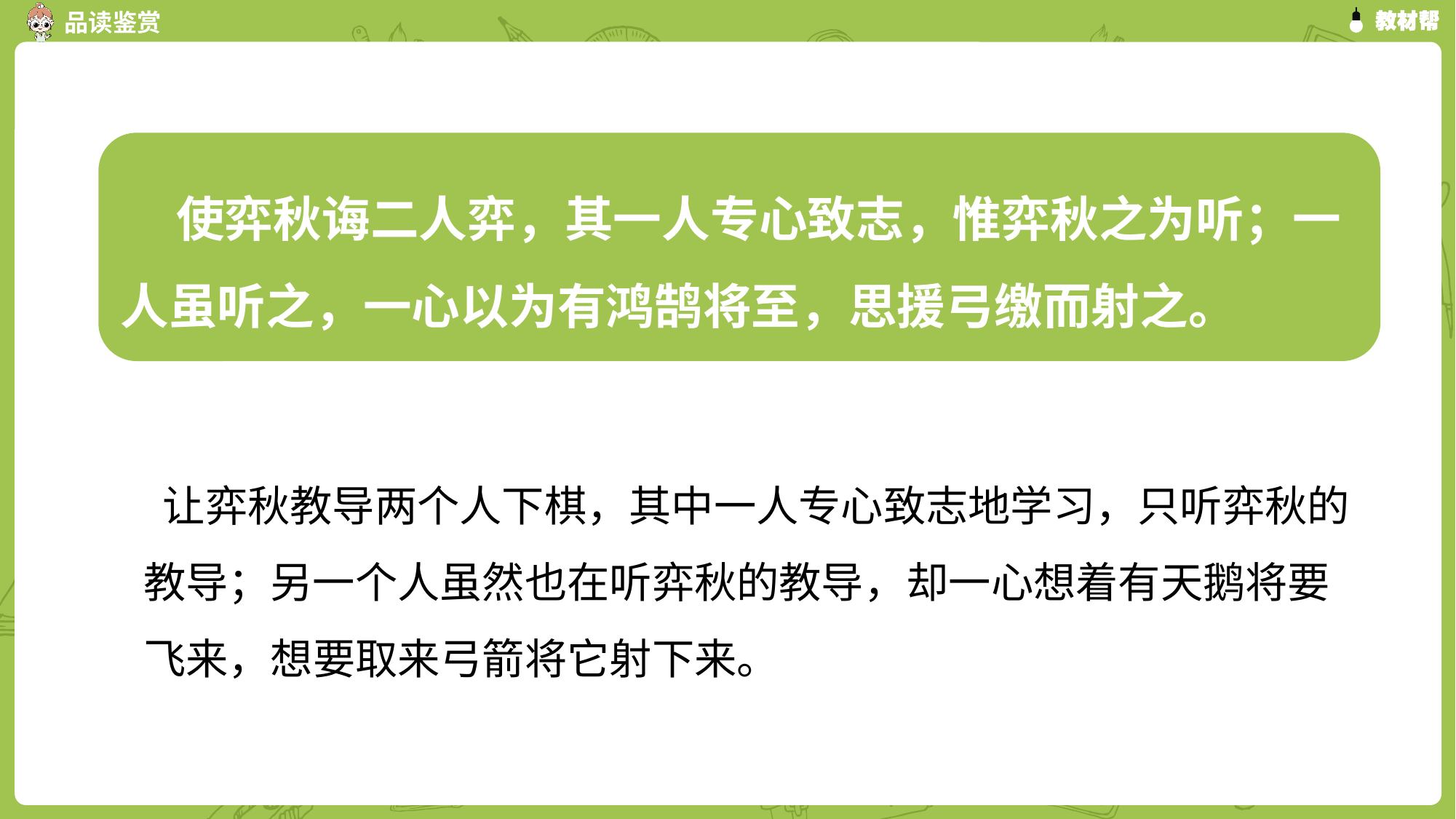

使弈秋诲二人弈，其一人专心致志，惟弈秋之为听；一人虽听之，一心以为有鸿鹄将至，思援弓缴而射之。
 让弈秋教导两个人下棋，其中一人专心致志地学习，只听弈秋的教导；另一个人虽然也在听弈秋的教导，却一心想着有天鹅将要飞来，想要取来弓箭将它射下来。